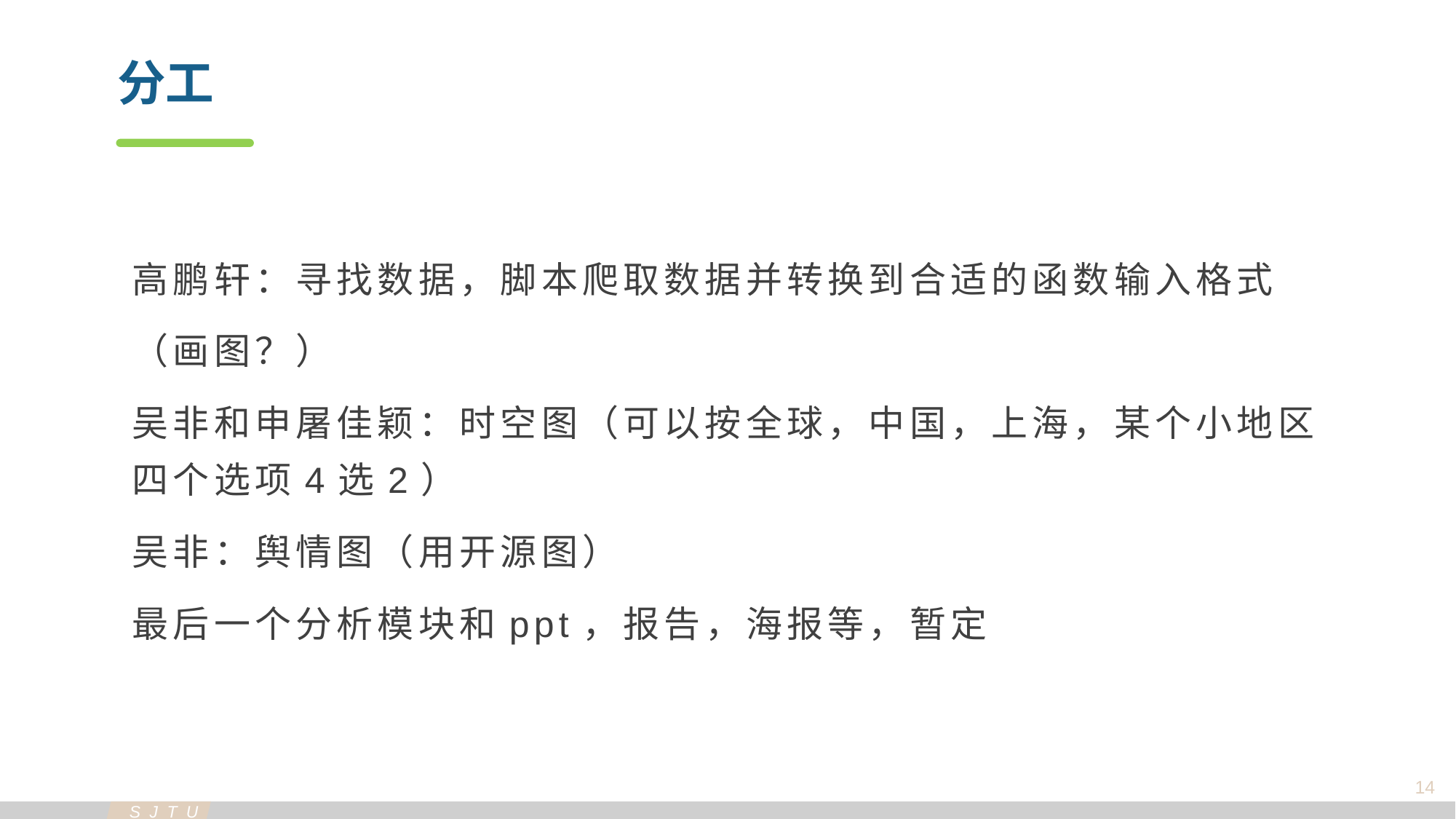

分工

高鹏轩：寻找数据，脚本爬取数据并转换到合适的函数输入格式
（画图？）
吴非和申屠佳颖：时空图（可以按全球，中国，上海，某个小地区四个选项4选2）
吴非：舆情图（用开源图）
最后一个分析模块和ppt，报告，海报等，暂定

14